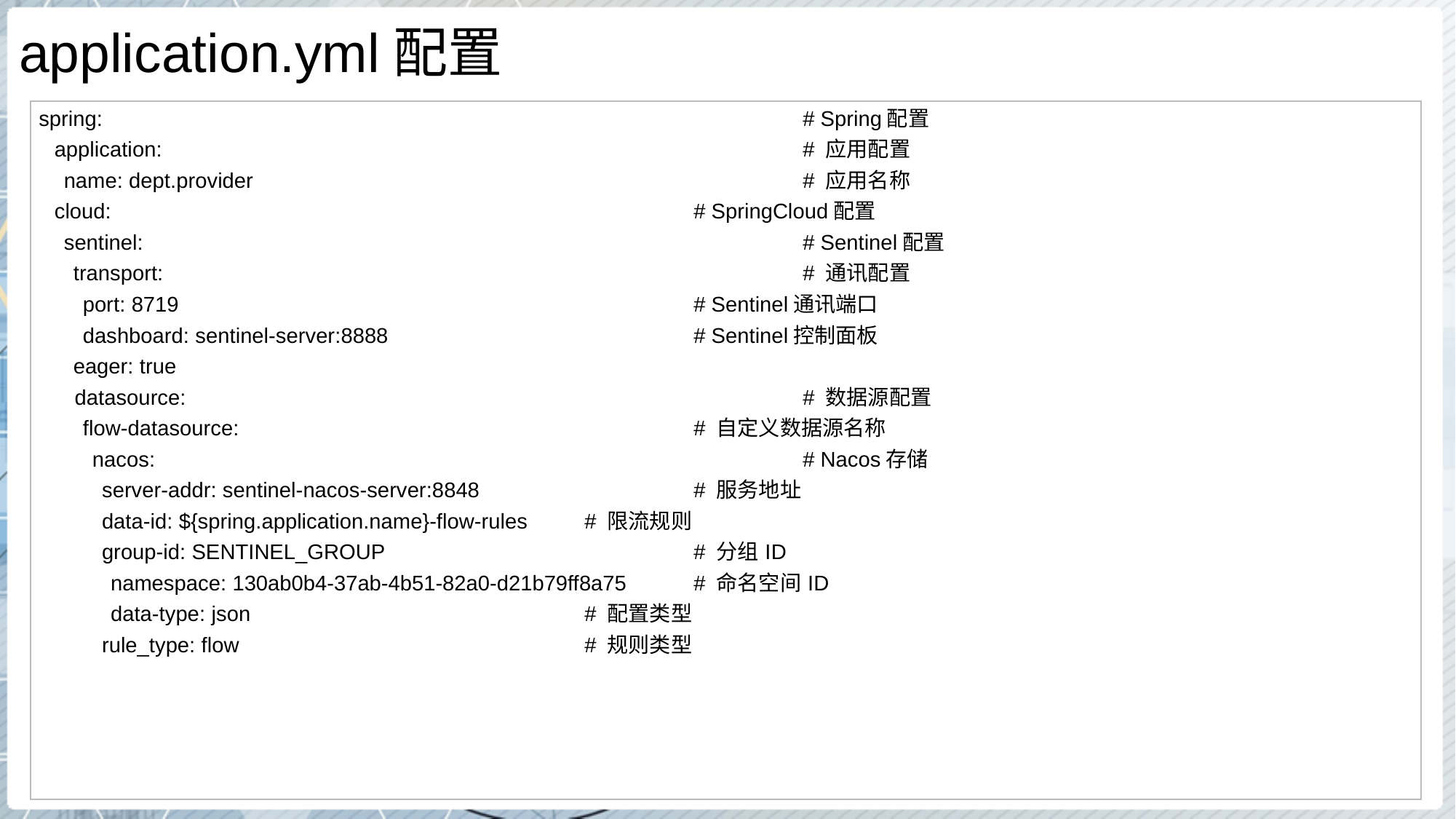

# application.yml配置
| spring: # Spring配置 application: # 应用配置 name: dept.provider # 应用名称 cloud: # SpringCloud配置 sentinel: # Sentinel配置 transport: # 通讯配置 port: 8719 # Sentinel通讯端口 dashboard: sentinel-server:8888 # Sentinel控制面板 eager: true datasource: # 数据源配置 flow-datasource: # 自定义数据源名称 nacos: # Nacos存储 server-addr: sentinel-nacos-server:8848 # 服务地址 data-id: ${spring.application.name}-flow-rules # 限流规则 group-id: SENTINEL\_GROUP # 分组ID namespace: 130ab0b4-37ab-4b51-82a0-d21b79ff8a75 # 命名空间ID data-type: json # 配置类型 rule\_type: flow # 规则类型 |
| --- |